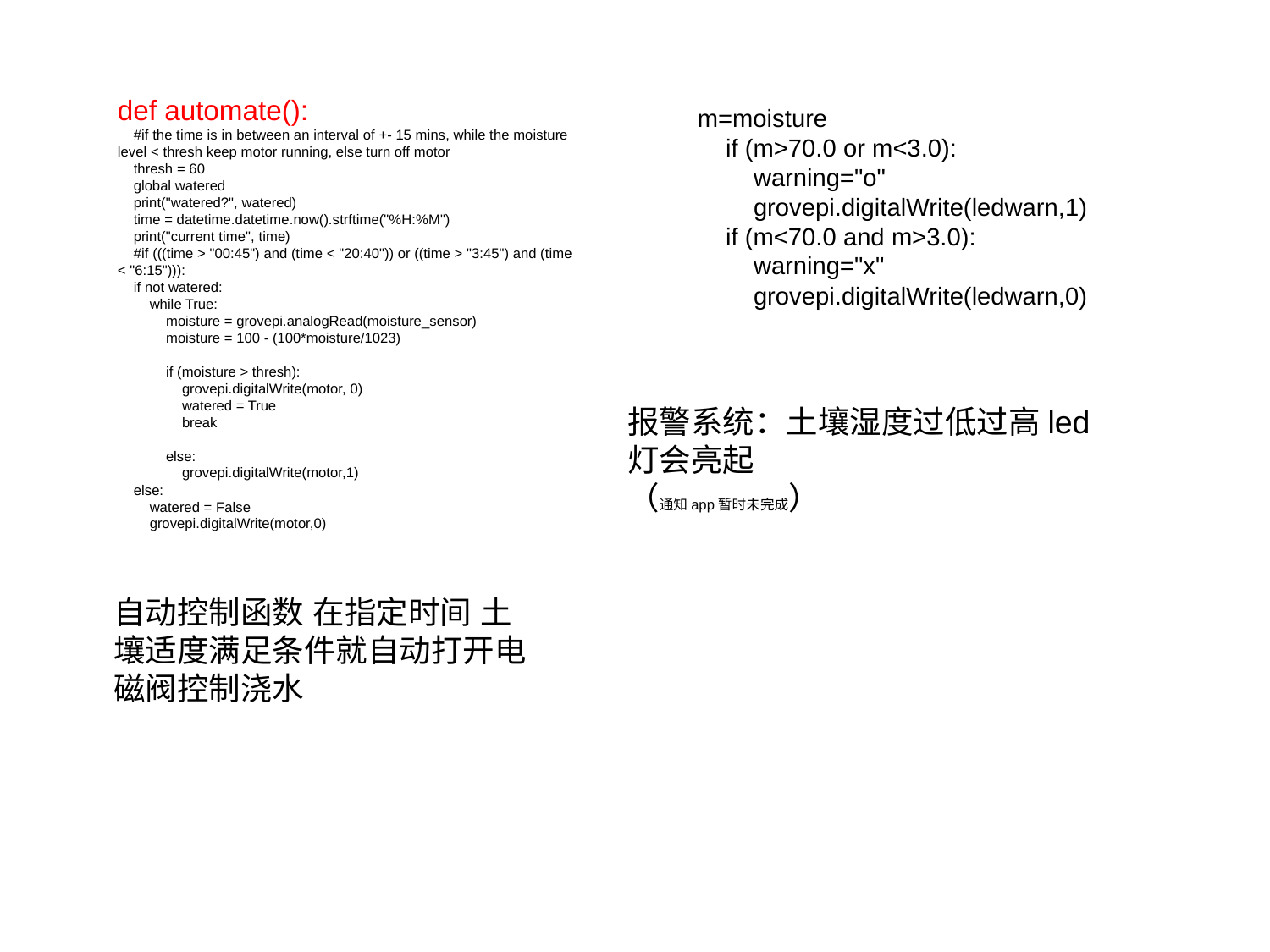

def automate():
    #if the time is in between an interval of +- 15 mins, while the moisture level < thresh keep motor running, else turn off motor
    thresh = 60
    global watered
    print("watered?", watered)
    time = datetime.datetime.now().strftime("%H:%M")
    print("current time", time)
    #if (((time > "00:45") and (time < "20:40")) or ((time > "3:45") and (time < "6:15"))):
    if not watered:
        while True:
            moisture = grovepi.analogRead(moisture_sensor)
            moisture = 100 - (100*moisture/1023)

            if (moisture > thresh):
                grovepi.digitalWrite(motor, 0)
                watered = True
                break

            else:
                grovepi.digitalWrite(motor,1)
    else:
        watered = False
        grovepi.digitalWrite(motor,0)
m=moisture
    if (m>70.0 or m<3.0):
        warning="o"
        grovepi.digitalWrite(ledwarn,1)
    if (m<70.0 and m>3.0):
        warning="x"
        grovepi.digitalWrite(ledwarn,0)
报警系统：土壤湿度过低过高led灯会亮起
（通知app暂时未完成）
自动控制函数 在指定时间 土壤适度满足条件就自动打开电磁阀控制浇水